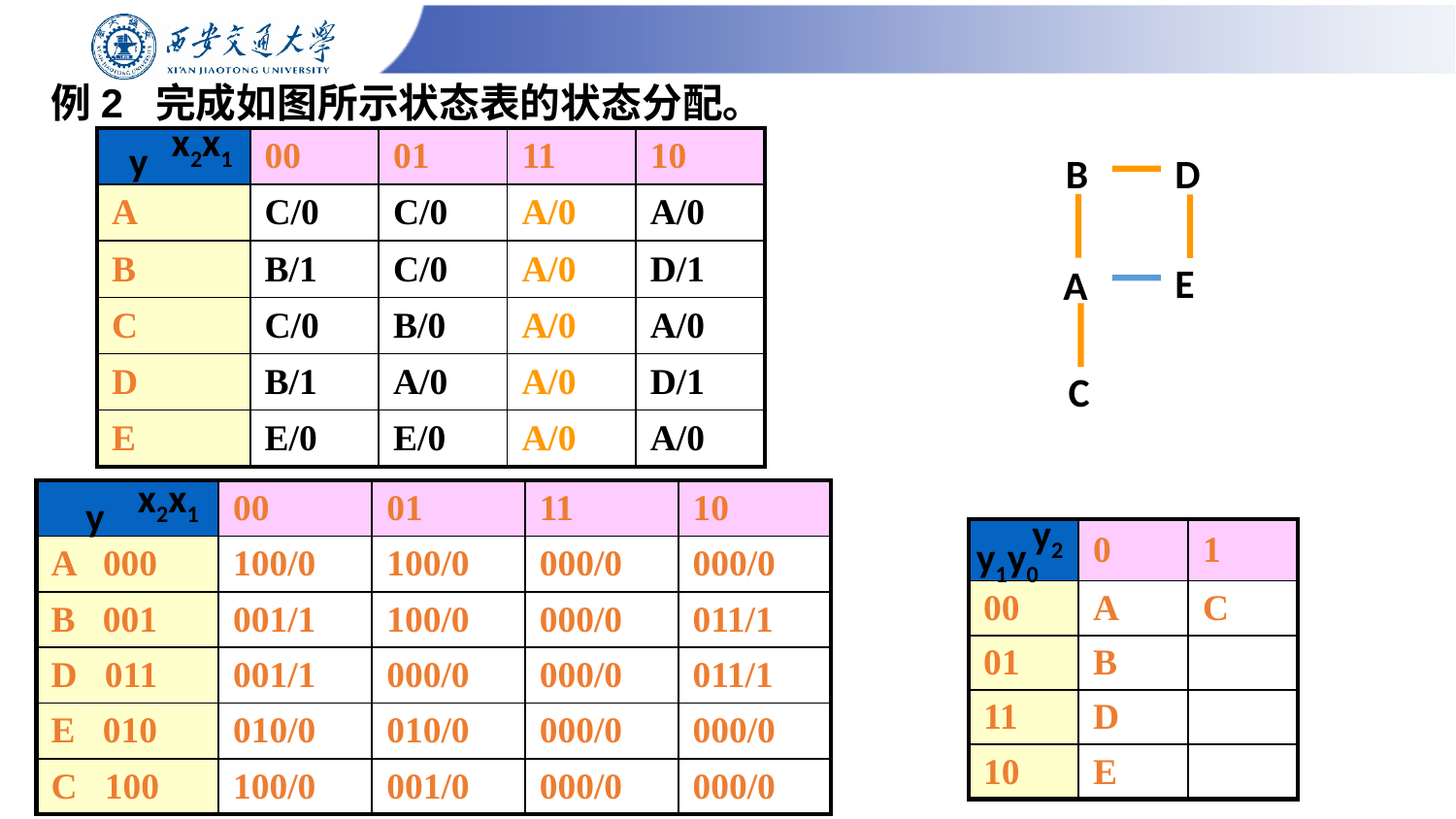

# 例2  完成如图所示状态表的状态分配。
x2x1
y
|  | 00 | 01 | 11 | 10 |
| --- | --- | --- | --- | --- |
| A | C/0 | C/0 | A/0 | A/0 |
| B | B/1 | C/0 | A/0 | D/1 |
| C | C/0 | B/0 | A/0 | A/0 |
| D | B/1 | A/0 | A/0 | D/1 |
| E | E/0 | E/0 | A/0 | A/0 |
B
D

E

A

C
x2x1
y
|  | 00 | 01 | 11 | 10 |
| --- | --- | --- | --- | --- |
| A 000 | 100/0 | 100/0 | 000/0 | 000/0 |
| B 001 | 001/1 | 100/0 | 000/0 | 011/1 |
| D 011 | 001/1 | 000/0 | 000/0 | 011/1 |
| E 010 | 010/0 | 010/0 | 000/0 | 000/0 |
| C 100 | 100/0 | 001/0 | 000/0 | 000/0 |
y2
y1y0
|  | 0 | 1 |
| --- | --- | --- |
| 00 | A | C |
| 01 | B |  |
| 11 | D |  |
| 10 | E |  |